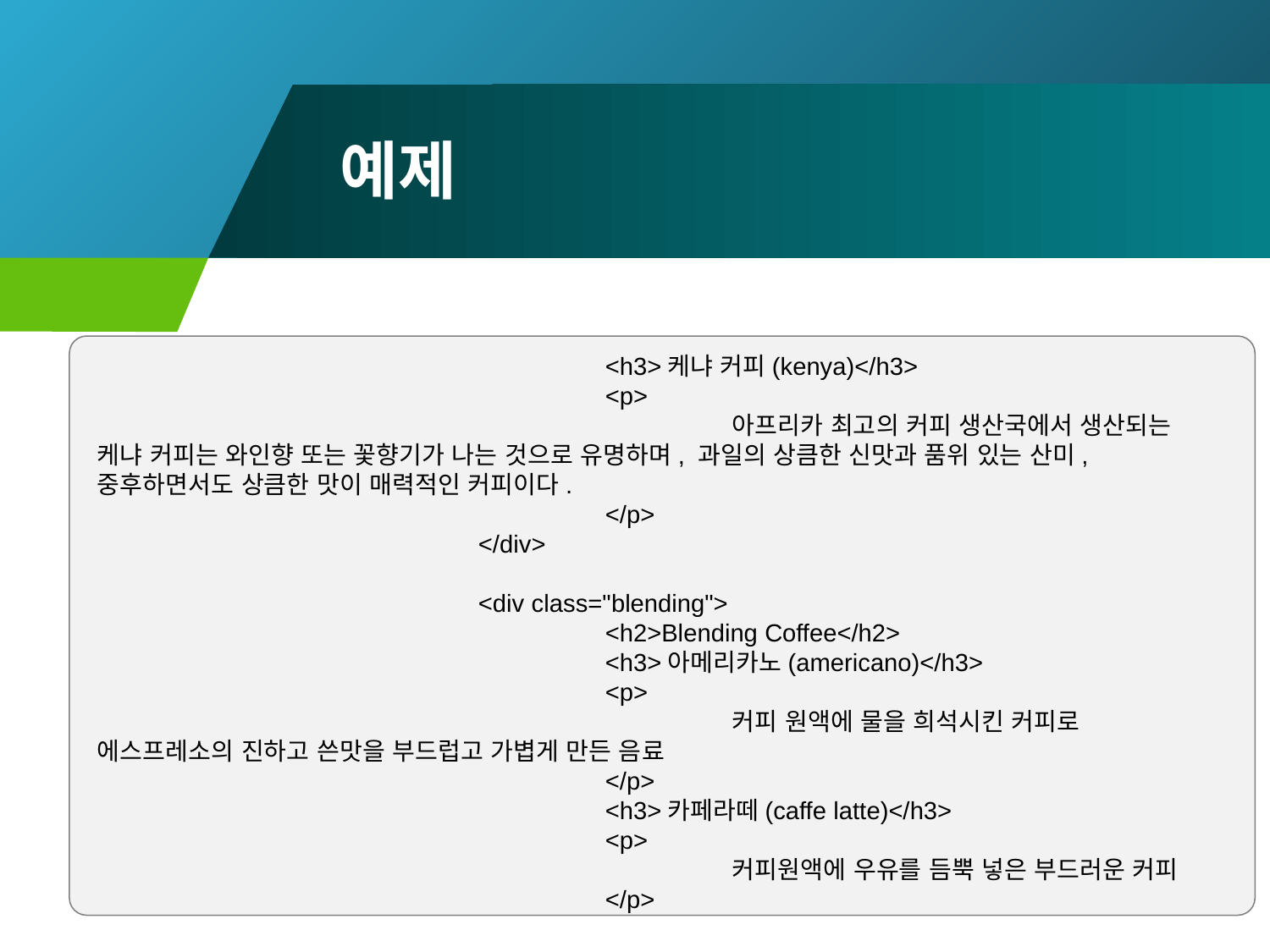

# 예제

				<h3>케냐 커피(kenya)</h3>
				<p>
					아프리카 최고의 커피 생산국에서 생산되는 케냐 커피는 와인향 또는 꽃향기가 나는 것으로 유명하며, 과일의 상큼한 신맛과 품위 있는 산미, 중후하면서도 상큼한 맛이 매력적인 커피이다.
				</p>
			</div>

			<div class="blending">
				<h2>Blending Coffee</h2>
				<h3>아메리카노(americano)</h3>
				<p>
					커피 원액에 물을 희석시킨 커피로 에스프레소의 진하고 쓴맛을 부드럽고 가볍게 만든 음료
				</p>
				<h3>카페라떼(caffe latte)</h3>
				<p>
					커피원액에 우유를 듬뿍 넣은 부드러운 커피
				</p>